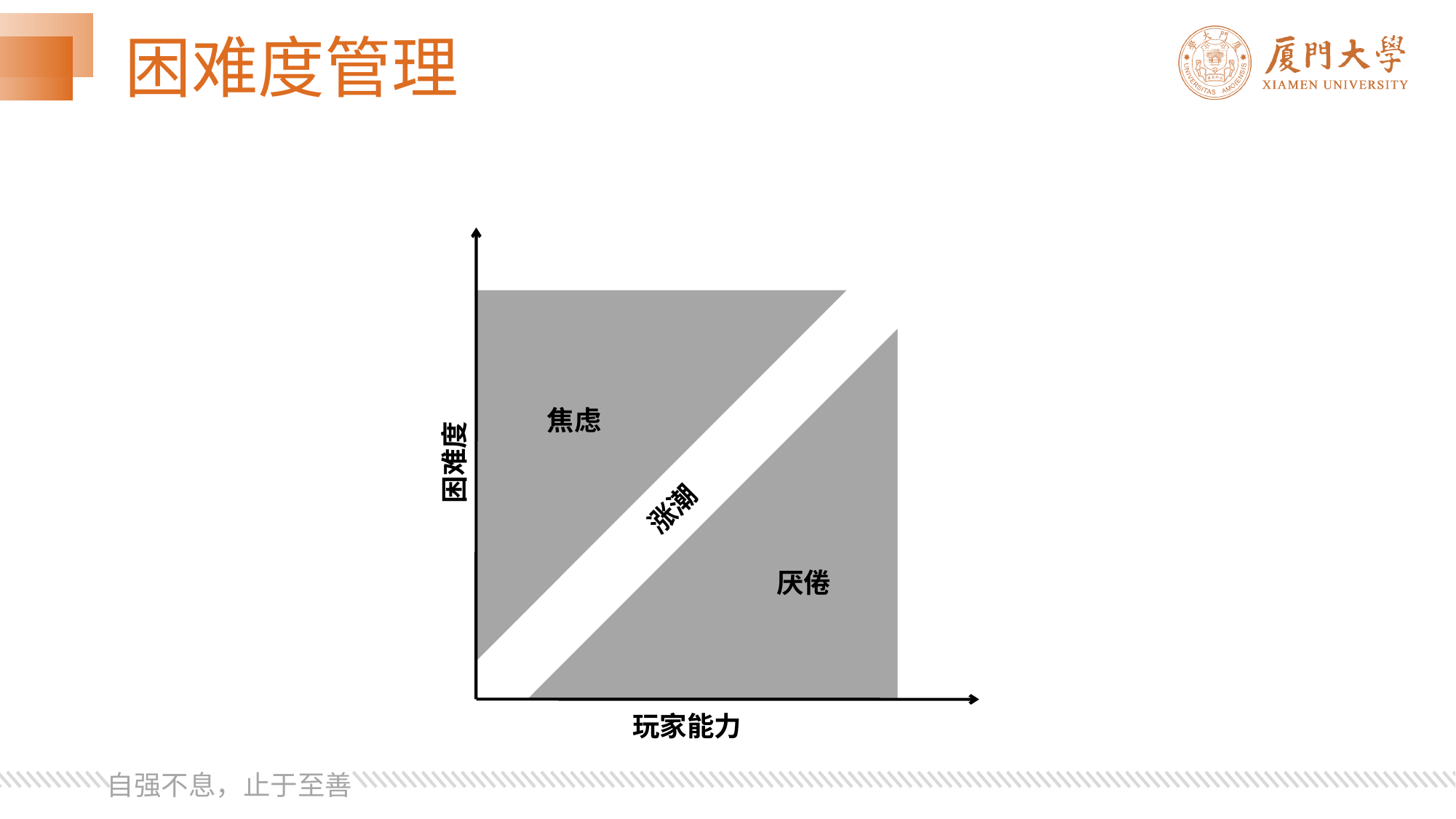

# 困难度管理

焦虑
困难度
涨潮
厌倦
玩家能力